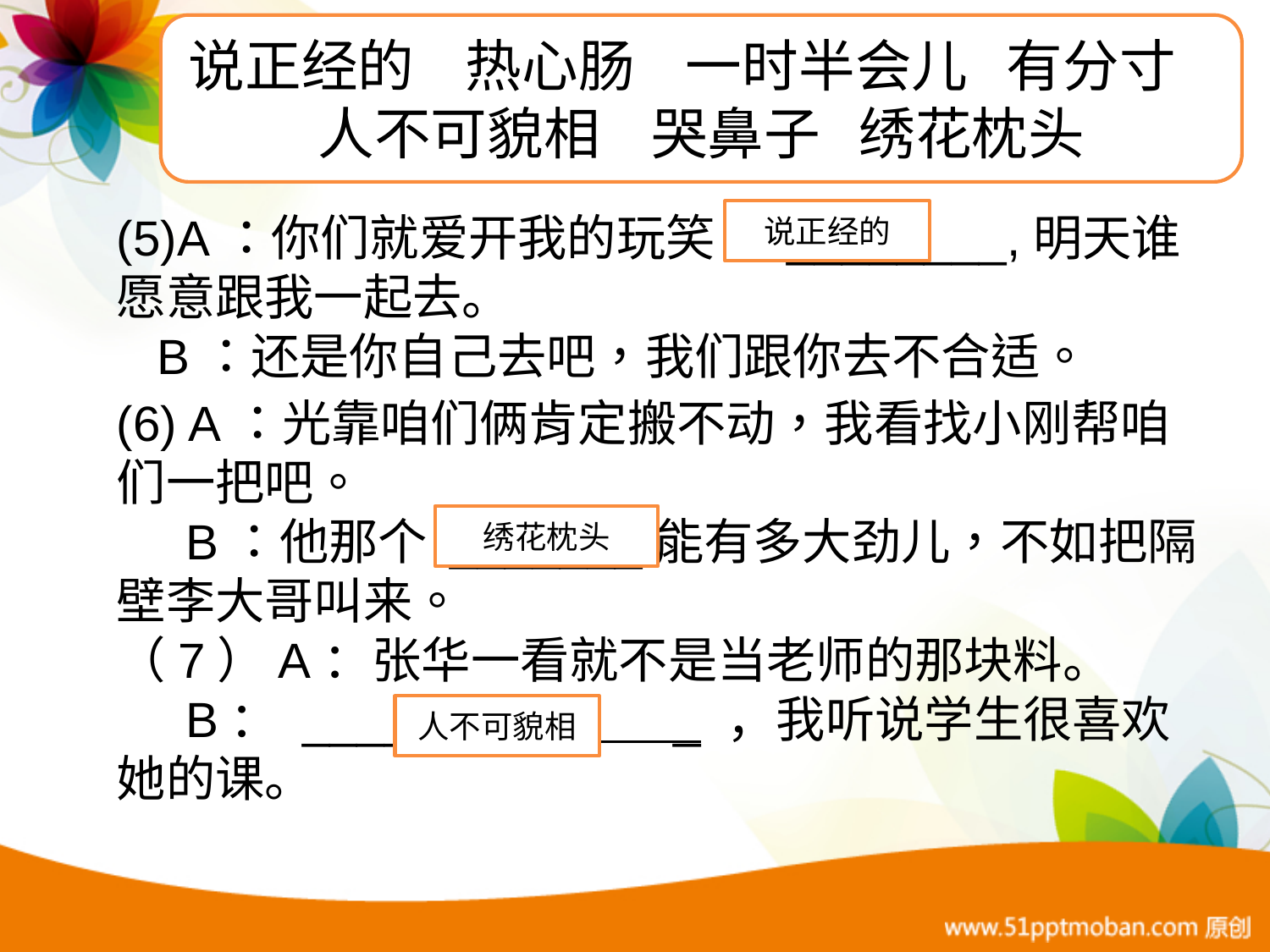

说正经的    热心肠    一时半会儿   有分寸
人不可貌相    哭鼻子   绣花枕头
(5)A：你们就爱开我的玩笑， ________,明天谁愿意跟我一起去。
 B：还是你自己去吧，我们跟你去不合适。
(6) A：光靠咱们俩肯定搬不动，我看找小刚帮咱们一把吧。
     B：他那个 _______能有多大劲儿，不如把隔壁李大哥叫来。
（7）A：张华一看就不是当老师的那块料。
     B： ______               _ ，我听说学生很喜欢她的课。

说正经的
绣花枕头
人不可貌相